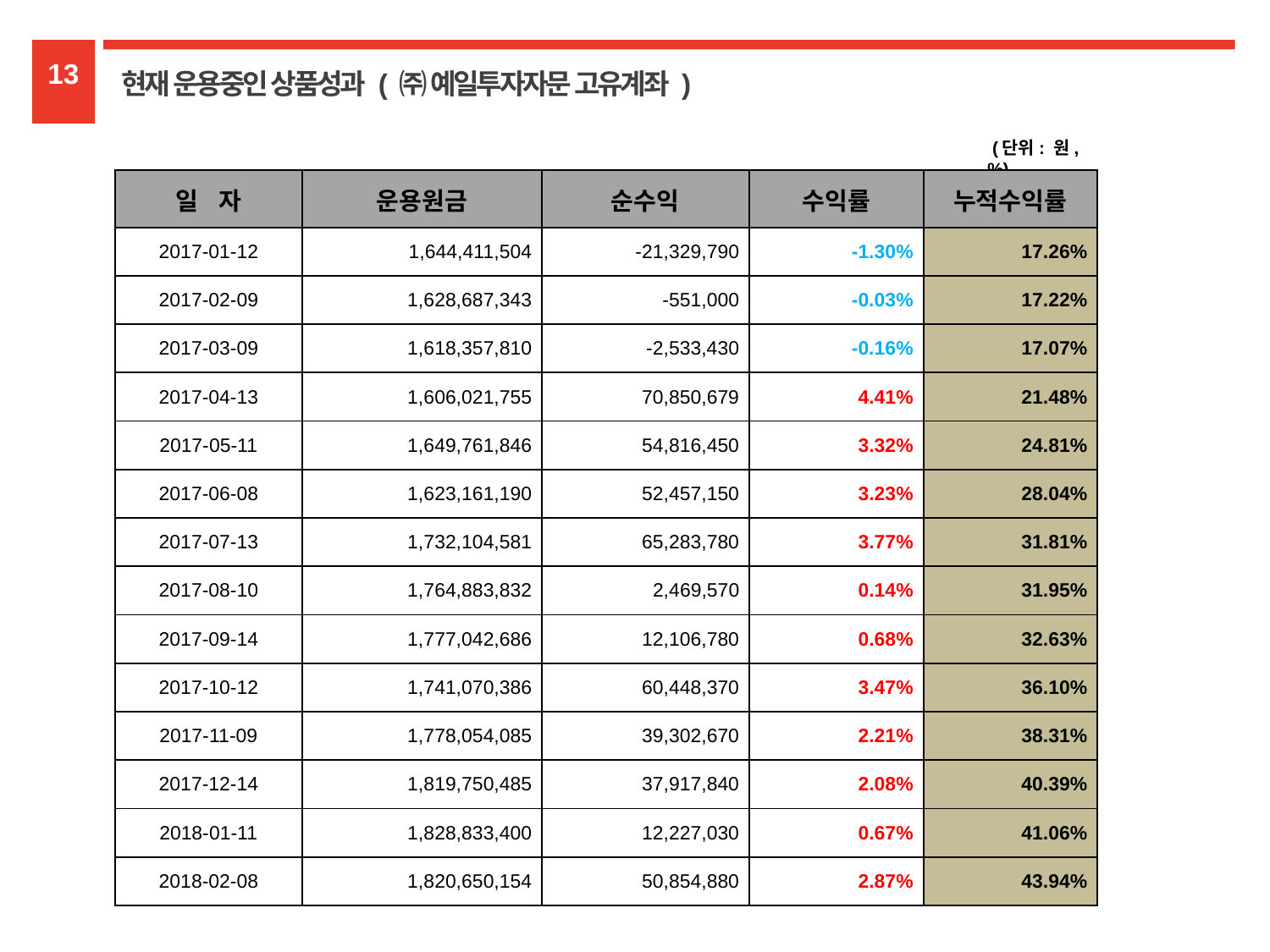

13
현재 운용중인 상품성과 ( ㈜ 예일투자자문 고유계좌 )
 (단위: 원,%)
| 일 자 | 운용원금 | 순수익 | 수익률 | 누적수익률 |
| --- | --- | --- | --- | --- |
| 2017-01-12 | 1,644,411,504 | -21,329,790 | -1.30% | 17.26% |
| 2017-02-09 | 1,628,687,343 | -551,000 | -0.03% | 17.22% |
| 2017-03-09 | 1,618,357,810 | -2,533,430 | -0.16% | 17.07% |
| 2017-04-13 | 1,606,021,755 | 70,850,679 | 4.41% | 21.48% |
| 2017-05-11 | 1,649,761,846 | 54,816,450 | 3.32% | 24.81% |
| 2017-06-08 | 1,623,161,190 | 52,457,150 | 3.23% | 28.04% |
| 2017-07-13 | 1,732,104,581 | 65,283,780 | 3.77% | 31.81% |
| 2017-08-10 | 1,764,883,832 | 2,469,570 | 0.14% | 31.95% |
| 2017-09-14 | 1,777,042,686 | 12,106,780 | 0.68% | 32.63% |
| 2017-10-12 | 1,741,070,386 | 60,448,370 | 3.47% | 36.10% |
| 2017-11-09 | 1,778,054,085 | 39,302,670 | 2.21% | 38.31% |
| 2017-12-14 | 1,819,750,485 | 37,917,840 | 2.08% | 40.39% |
| 2018-01-11 | 1,828,833,400 | 12,227,030 | 0.67% | 41.06% |
| 2018-02-08 | 1,820,650,154 | 50,854,880 | 2.87% | 43.94% |